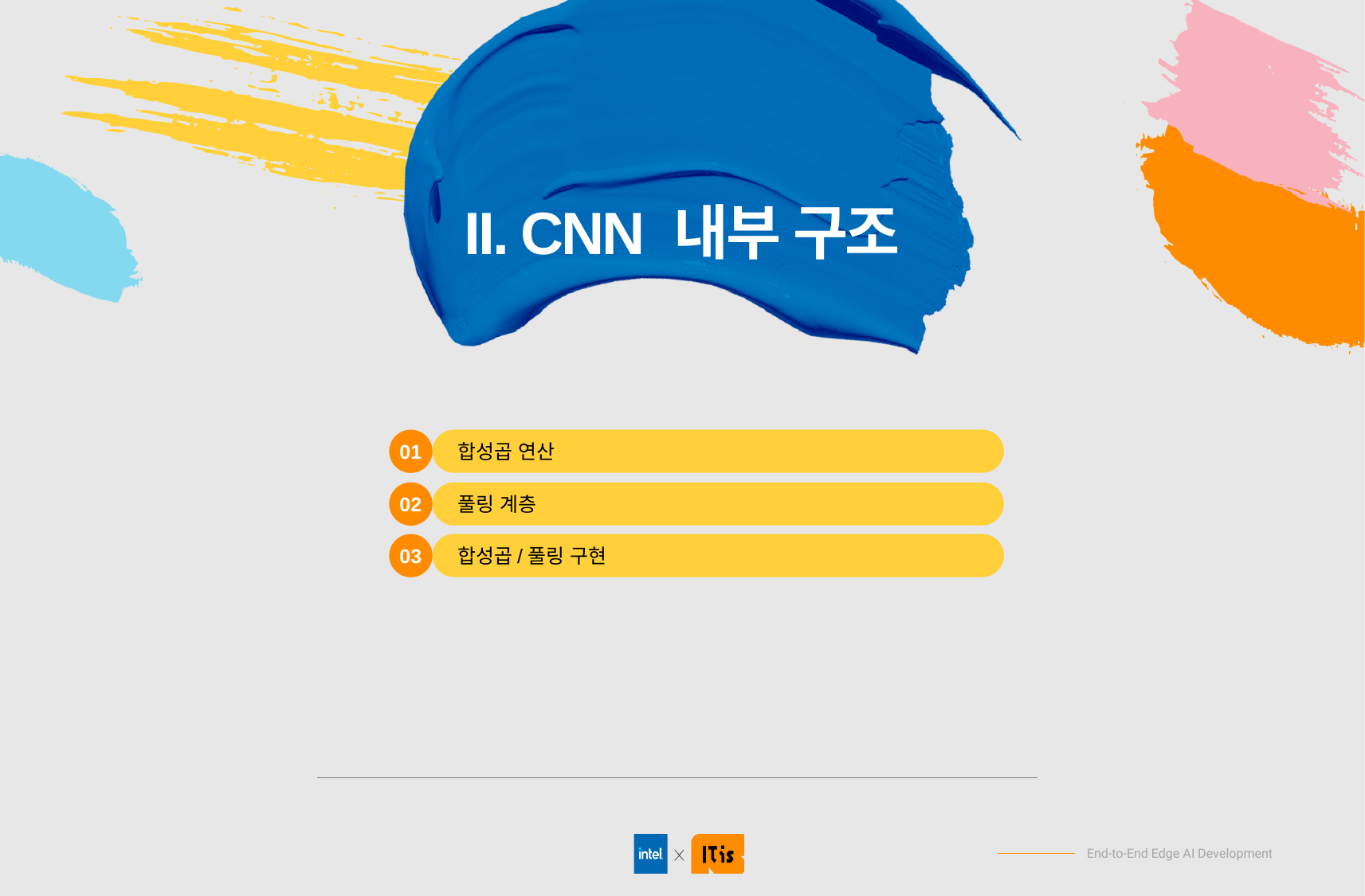

II. CNN 내부 구조
합성곱 연산
01
풀링 계층
02
합성곱/풀링 구현
03